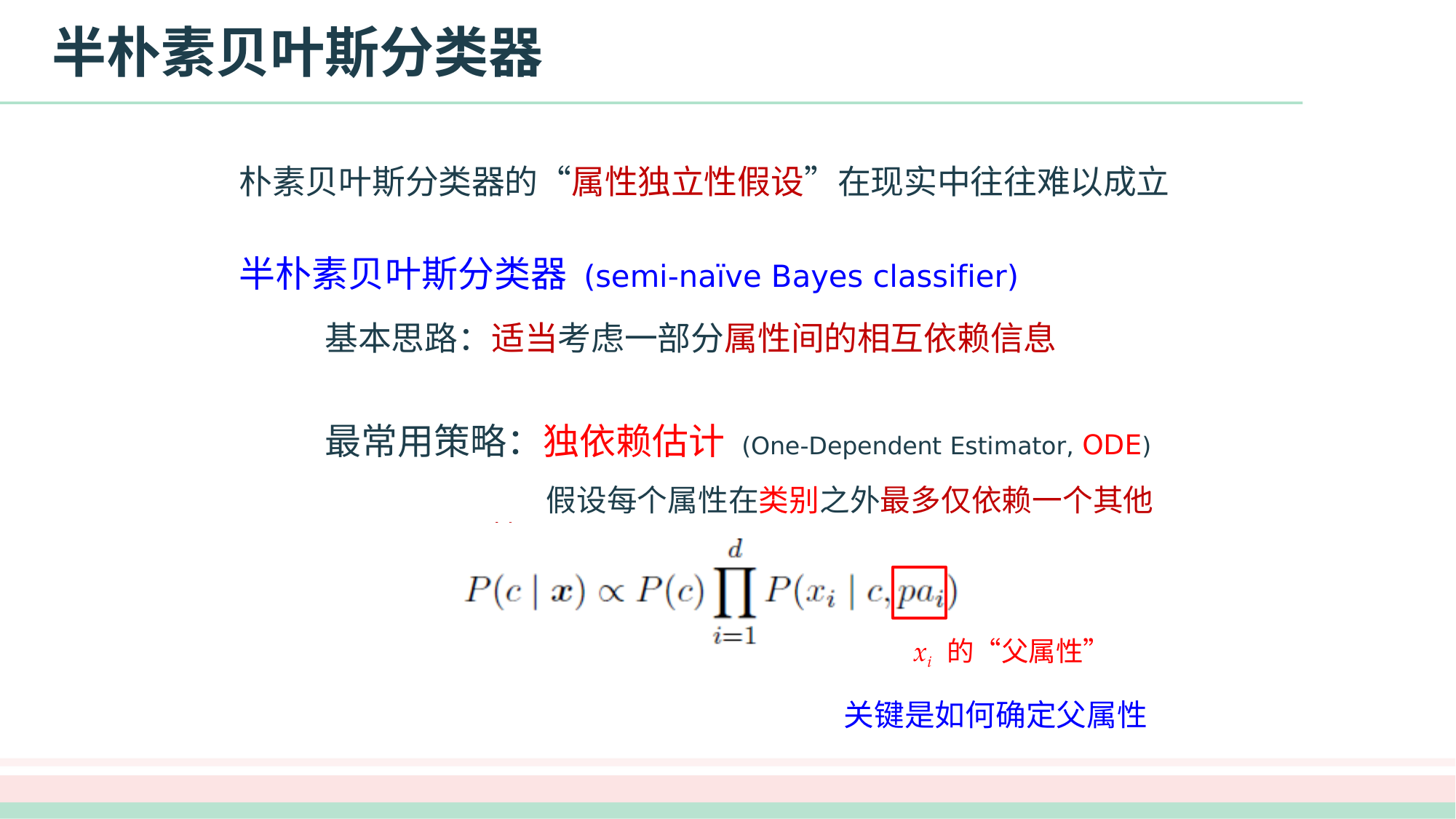

# 半朴素贝叶斯分类器
朴素贝叶斯分类器的“属性独立性假设”在现实中往往难以成立

半朴素贝叶斯分类器 (semi-naïve Bayes classifier)
基本思路：适当考虑一部分属性间的相互依赖信息

最常用策略：独依赖估计 (One-Dependent Estimator, ODE)
假设每个属性在类别之外最多仅依赖一个其他属性

xi  的“父属性”
关键是如何确定父属性